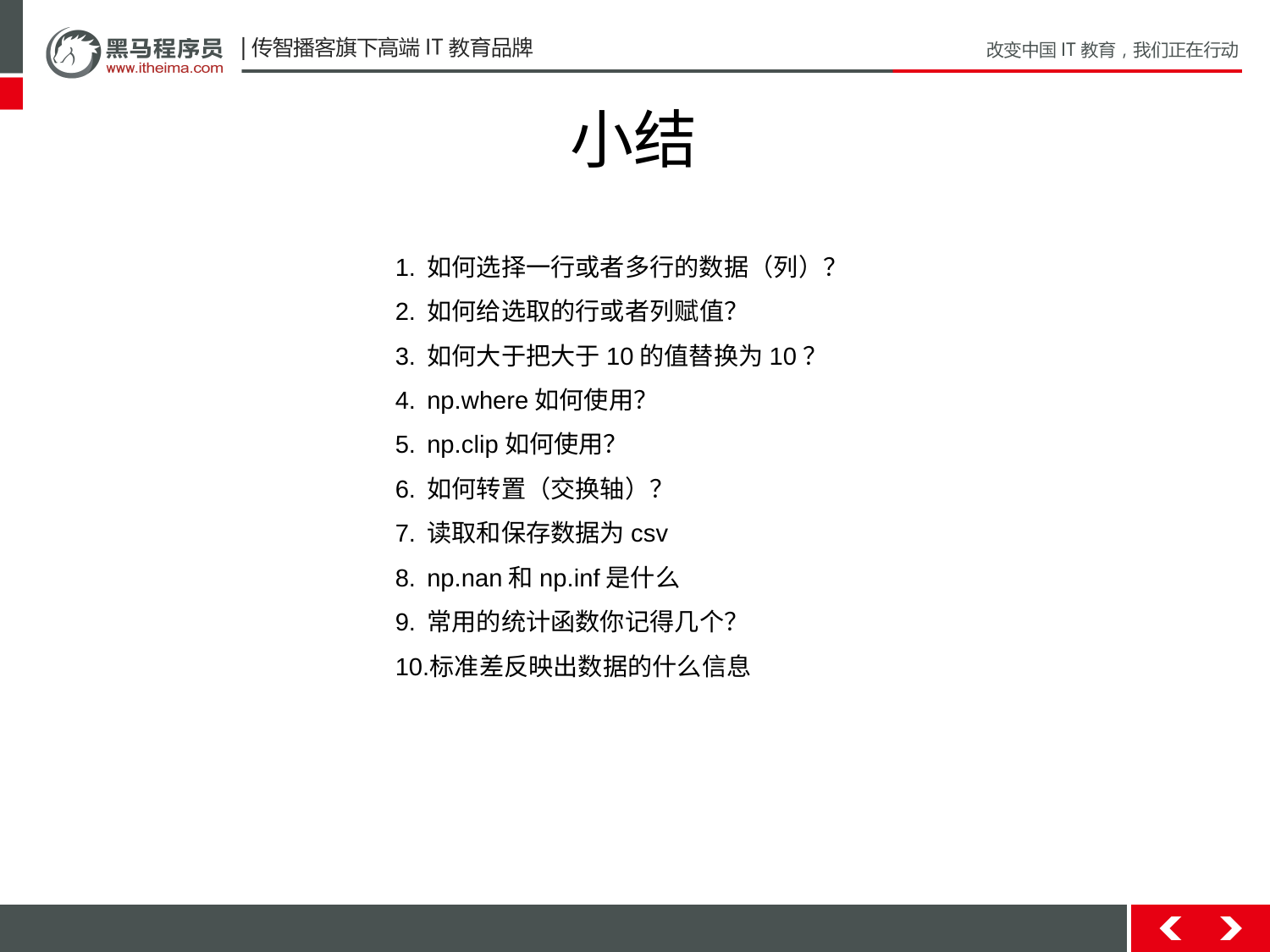

# 小结
如何选择一行或者多行的数据（列）？
如何给选取的行或者列赋值？
如何大于把大于10的值替换为10？
np.where如何使用？
np.clip如何使用？
如何转置（交换轴）？
读取和保存数据为csv
np.nan和np.inf是什么
常用的统计函数你记得几个？
标准差反映出数据的什么信息